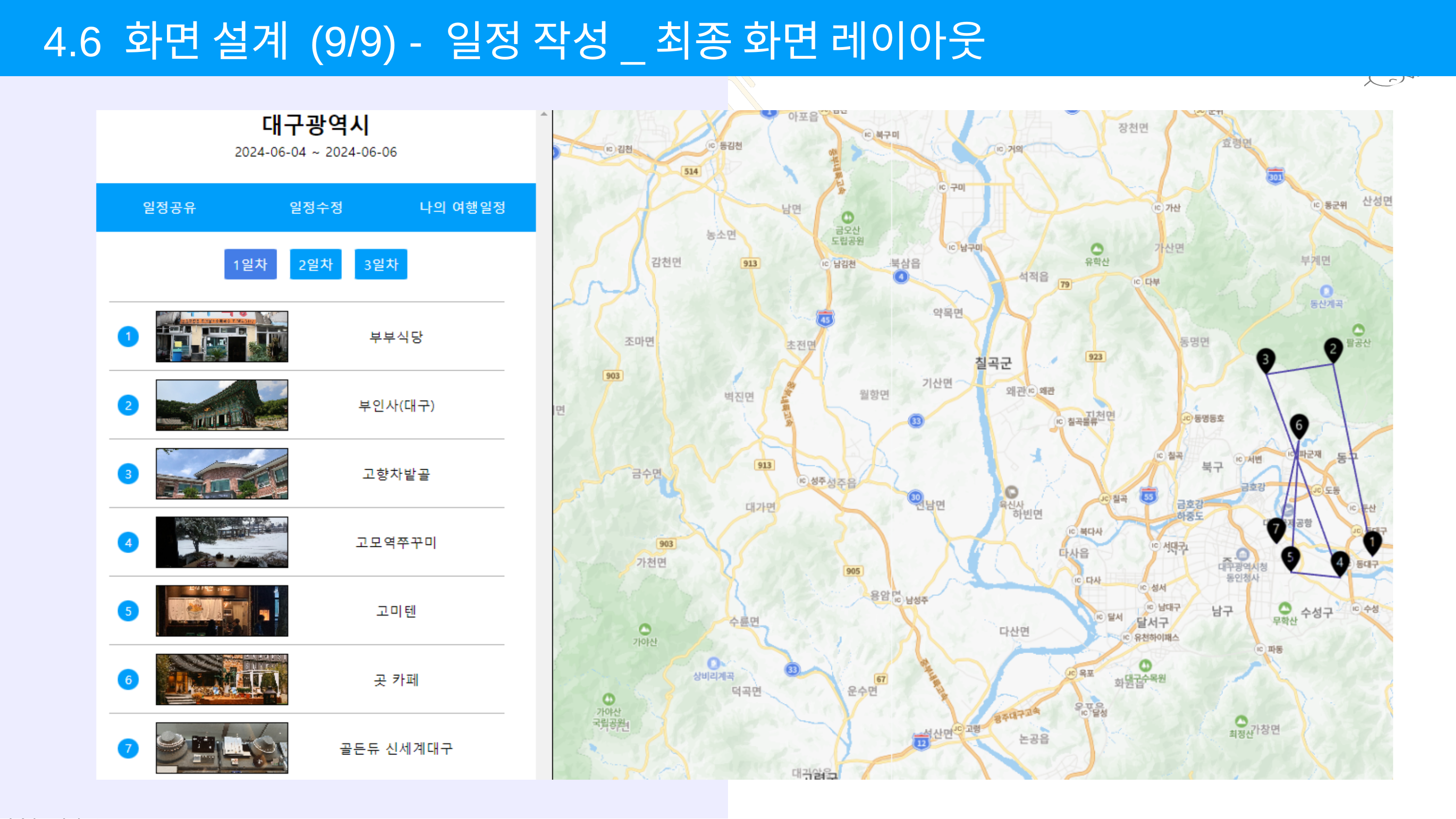

4.6 화면 설계 (9/9) - 일정 작성_최종 화면 레이아웃